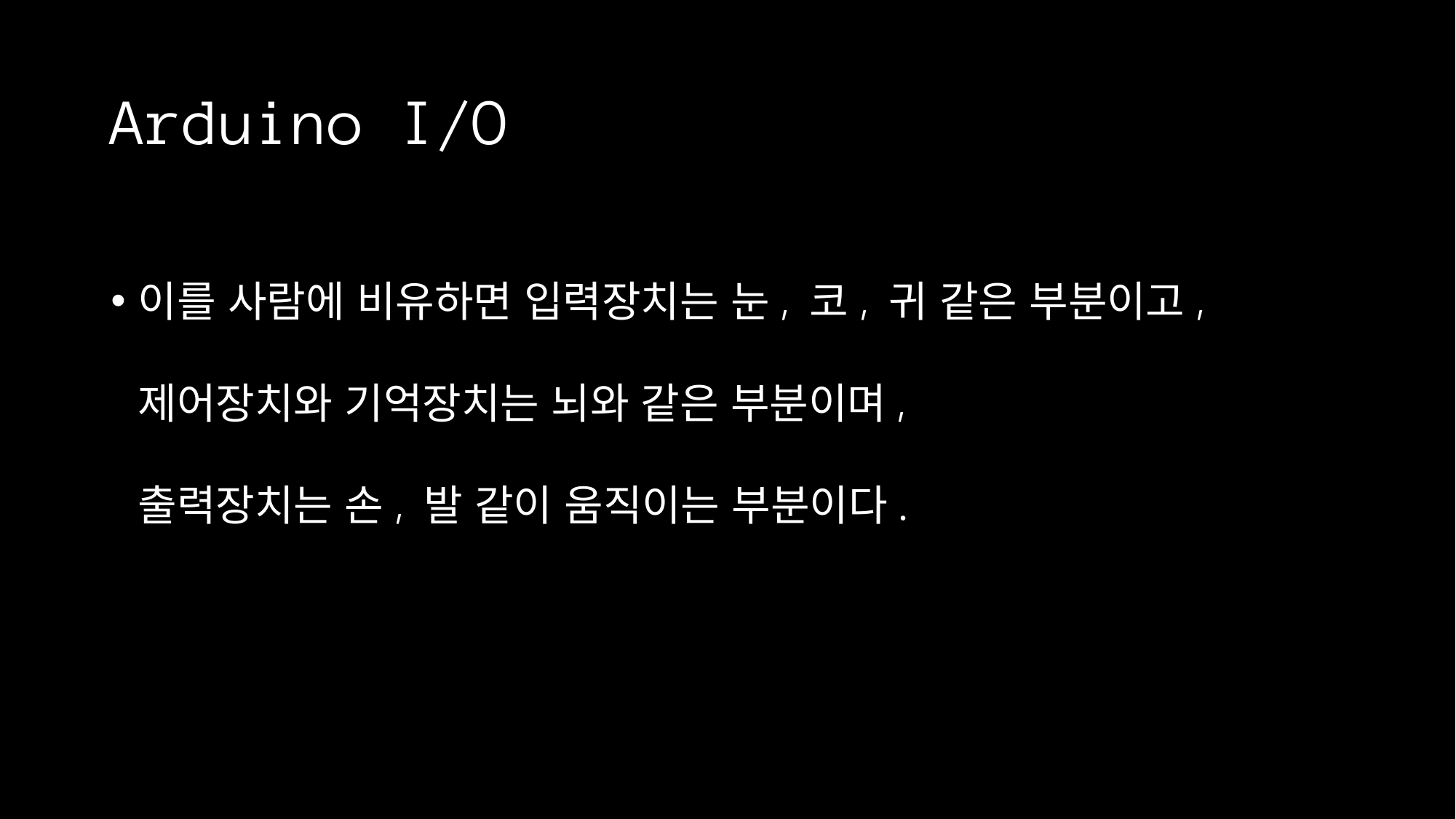

# Arduino I/O
이를 사람에 비유하면 입력장치는 눈, 코, 귀 같은 부분이고,
제어장치와 기억장치는 뇌와 같은 부분이며,
출력장치는 손, 발 같이 움직이는 부분이다.